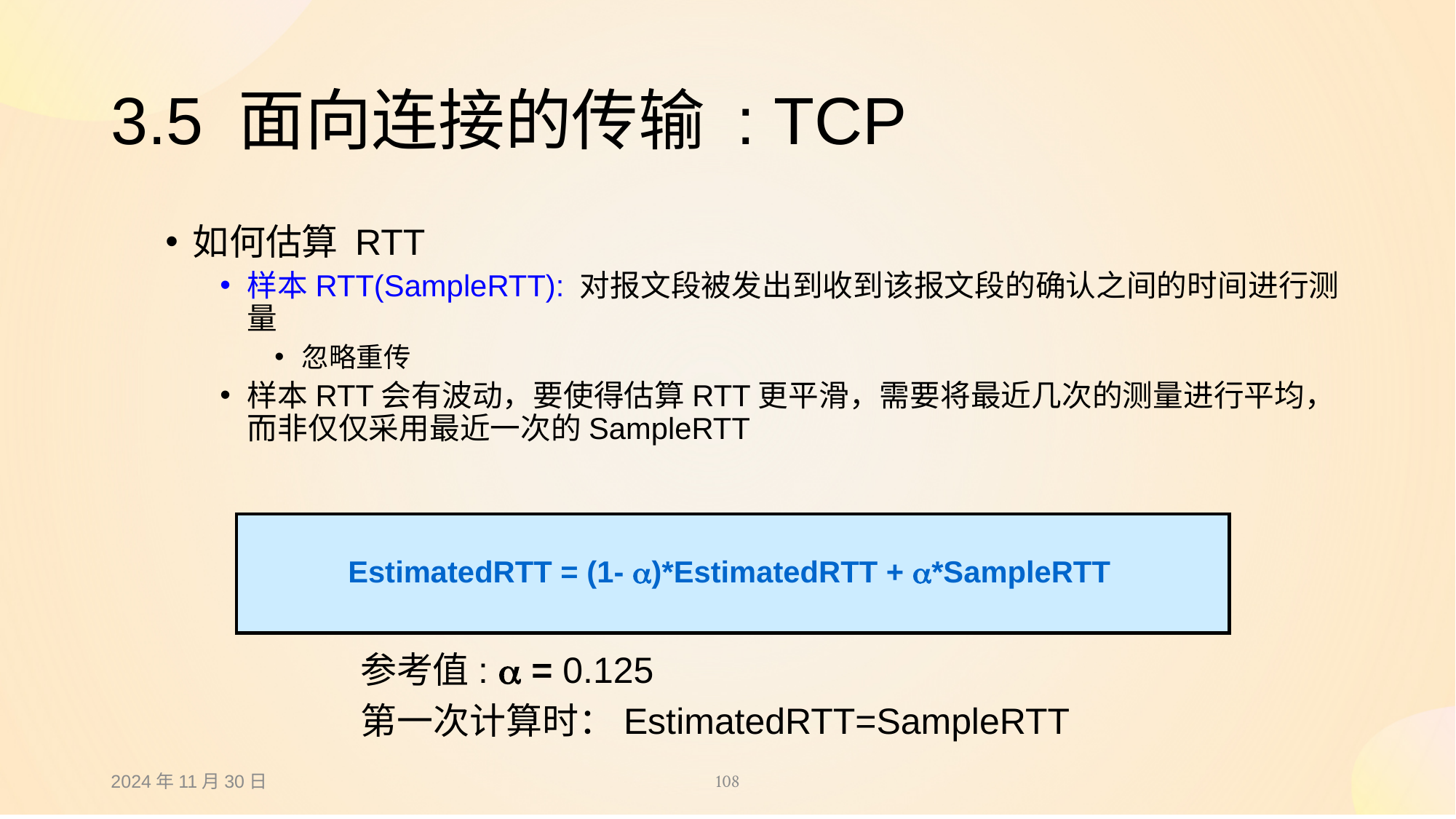

# 3.5 面向连接的传输 : TCP
如何估算 RTT
样本RTT(SampleRTT): 对报文段被发出到收到该报文段的确认之间的时间进行测量
忽略重传
样本RTT会有波动，要使得估算RTT更平滑，需要将最近几次的测量进行平均，而非仅仅采用最近一次的SampleRTT

EstimatedRTT = (1- α)*EstimatedRTT + α*SampleRTT
参考值: α = 0.125
第一次计算时：EstimatedRTT=SampleRTT

2024年11月30日
108